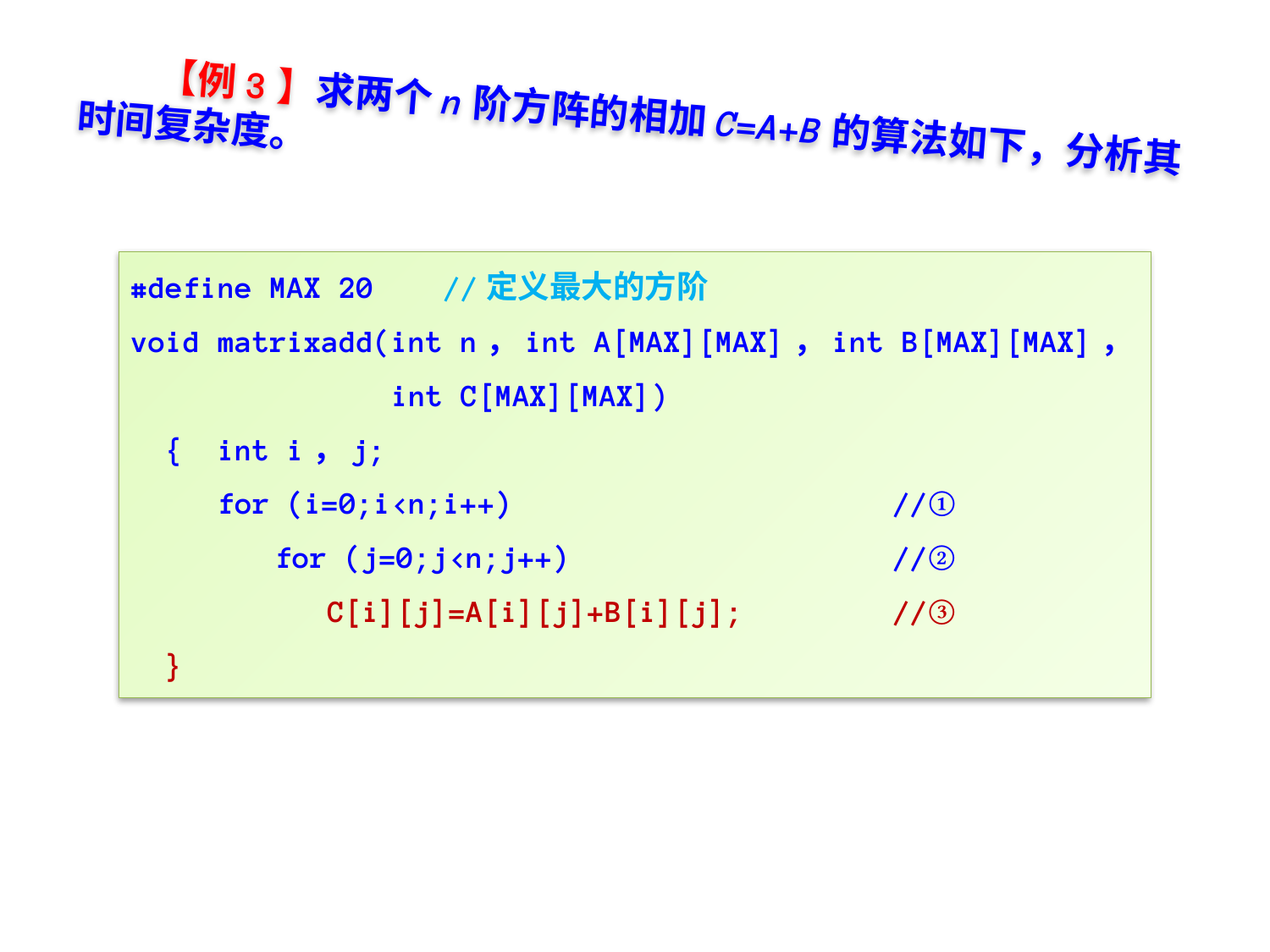

【例3】求两个n阶方阵的相加C=A+B的算法如下，分析其时间复杂度。
#define MAX 20    //定义最大的方阶
void matrixadd(int n，int A[MAX][MAX]，int B[MAX][MAX]，
               int C[MAX][MAX])
  {  int i，j;
     for (i=0;i<n;i++)			//①
	 for (j=0;j<n;j++)			//②
	    C[i][j]=A[i][j]+B[i][j];		//③
  }